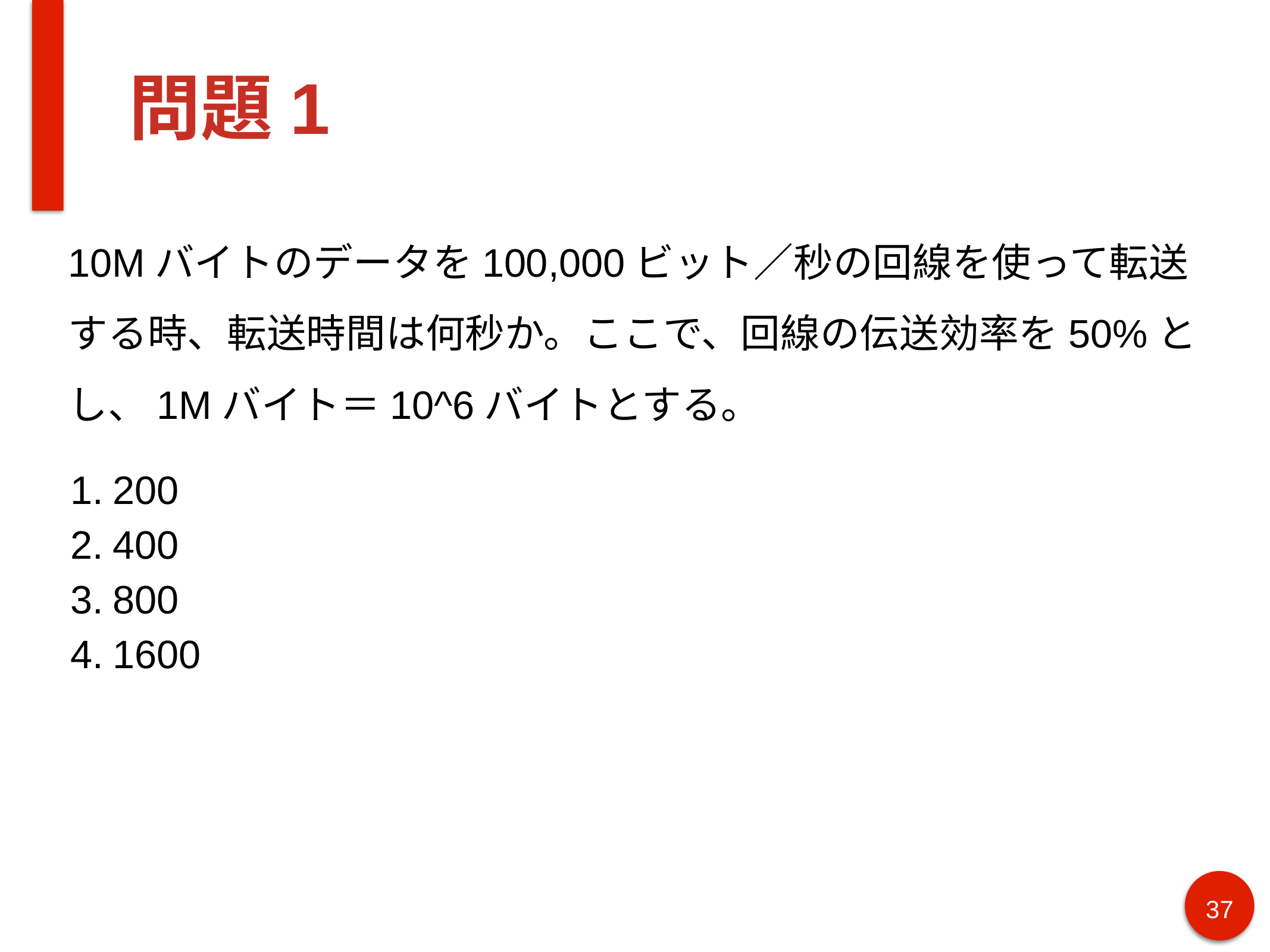

# 問題1
10Mバイトのデータを100,000ビット／秒の回線を使って転送
する時、転送時間は何秒か。ここで、回線の伝送効率を50%とし、1Mバイト＝10^6バイトとする。
200
400
800
1600
37